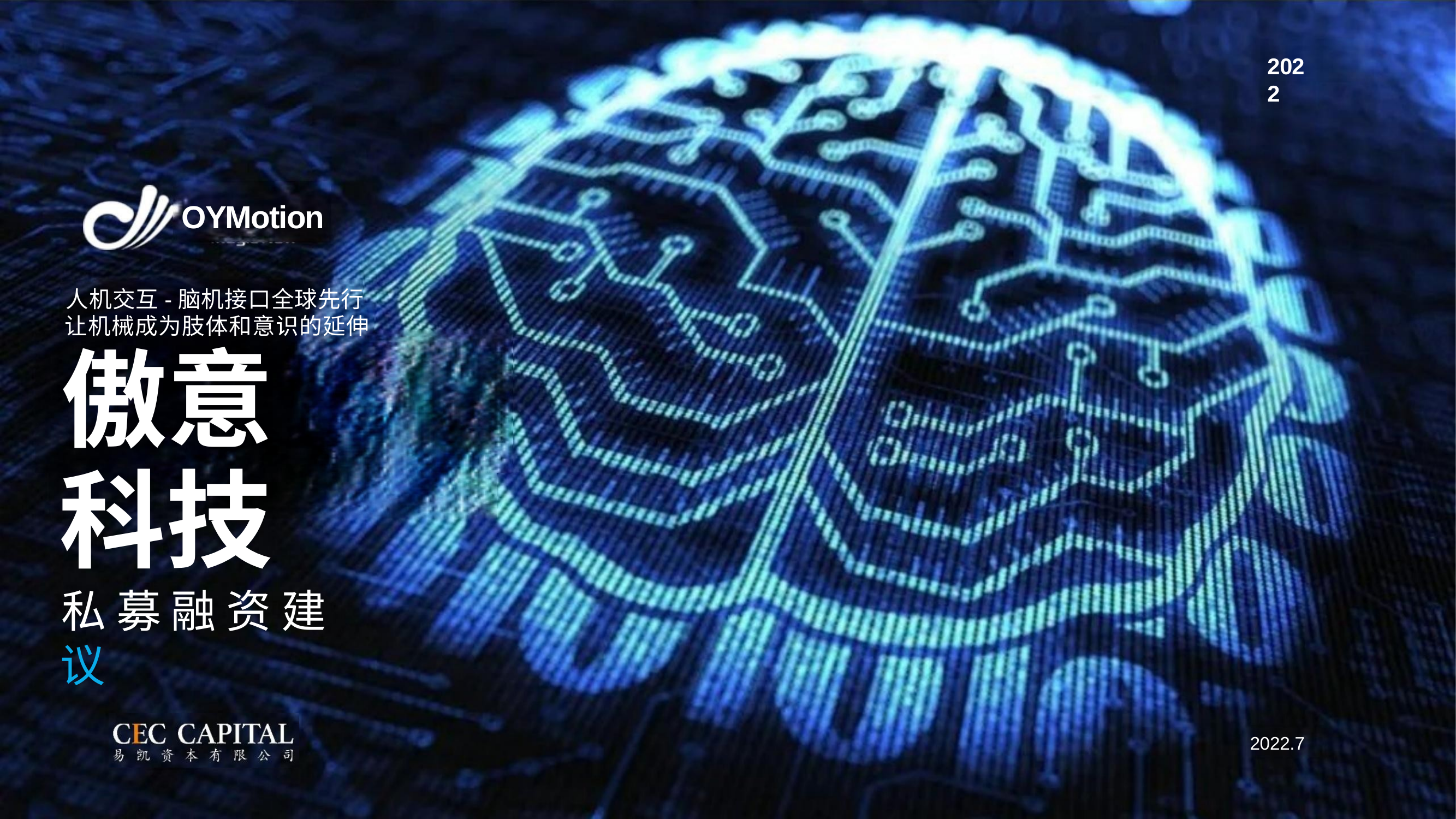

2022
OYMotion

人机交互-脑机接口全球先行 让机械成为肢体和意识的延伸
傲意科技
私 募 融 资 建 议

2022.7